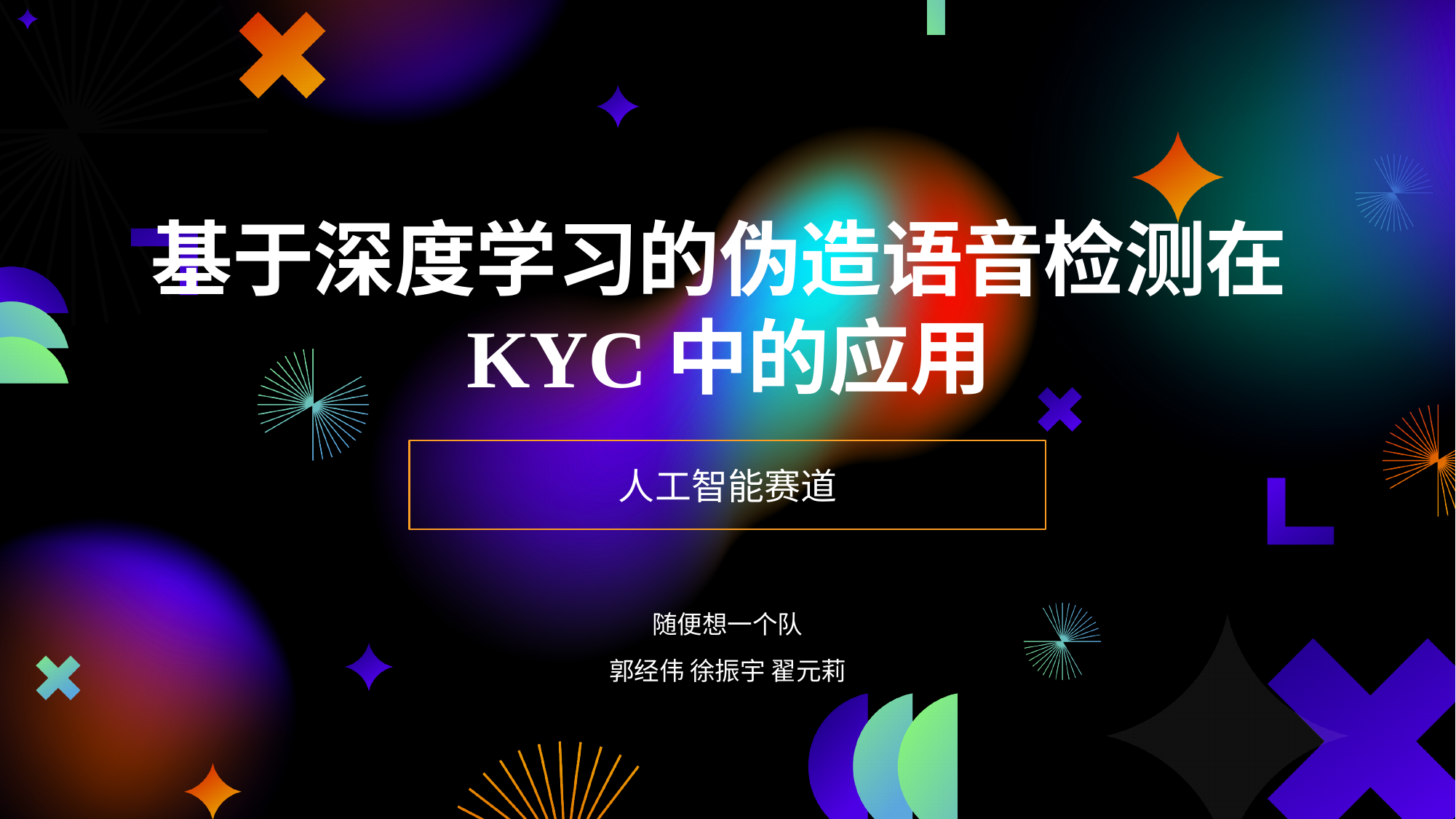

# 基于深度学习的伪造语音检测在KYC中的应用
人工智能赛道
随便想一个队
郭经伟 徐振宇 翟元莉